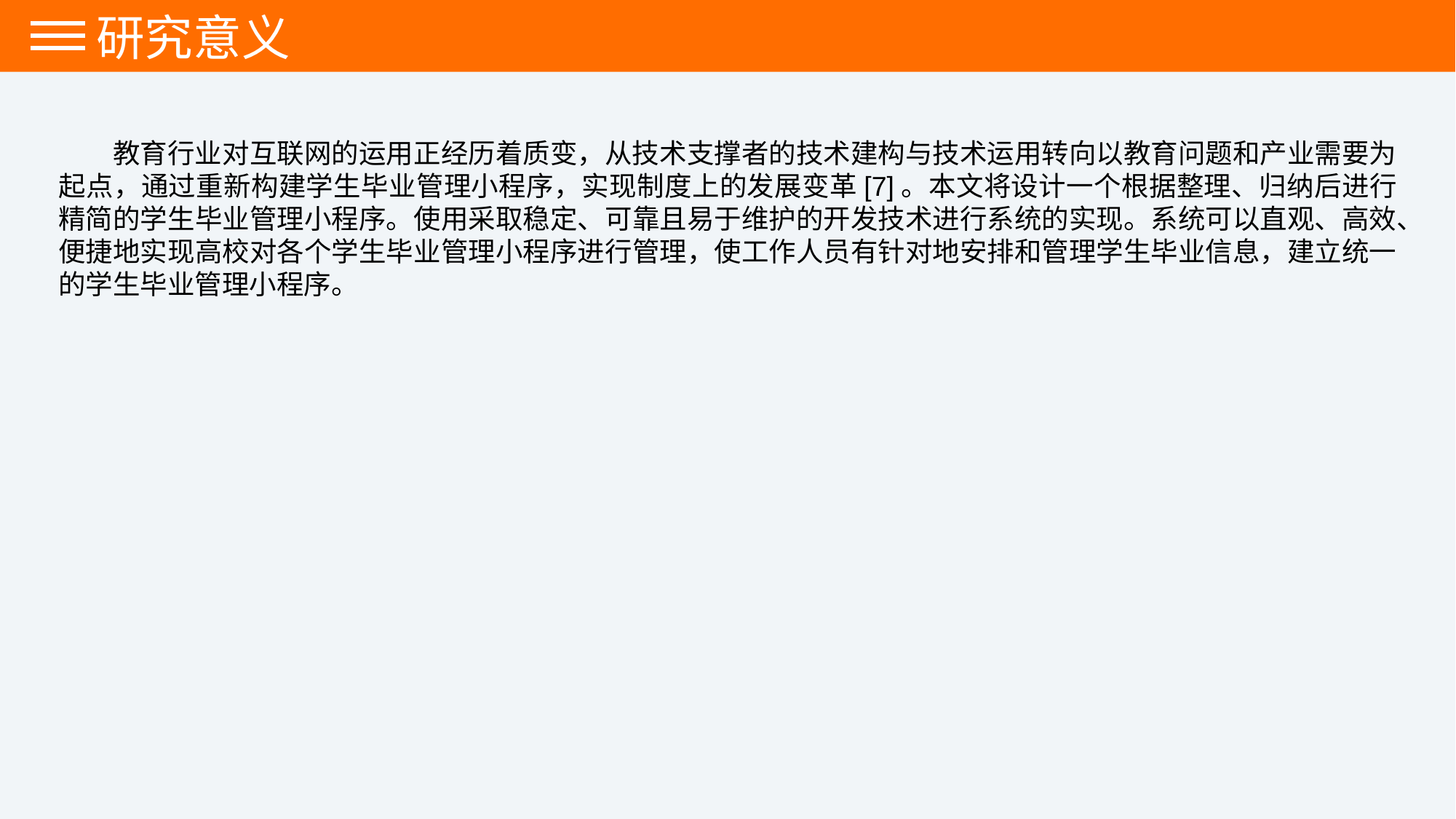

研究意义
教育行业对互联网的运用正经历着质变，从技术支撑者的技术建构与技术运用转向以教育问题和产业需要为起点，通过重新构建学生毕业管理小程序，实现制度上的发展变革[7]。本文将设计一个根据整理、归纳后进行精简的学生毕业管理小程序。使用采取稳定、可靠且易于维护的开发技术进行系统的实现。系统可以直观、高效、便捷地实现高校对各个学生毕业管理小程序进行管理，使工作人员有针对地安排和管理学生毕业信息，建立统一的学生毕业管理小程序。